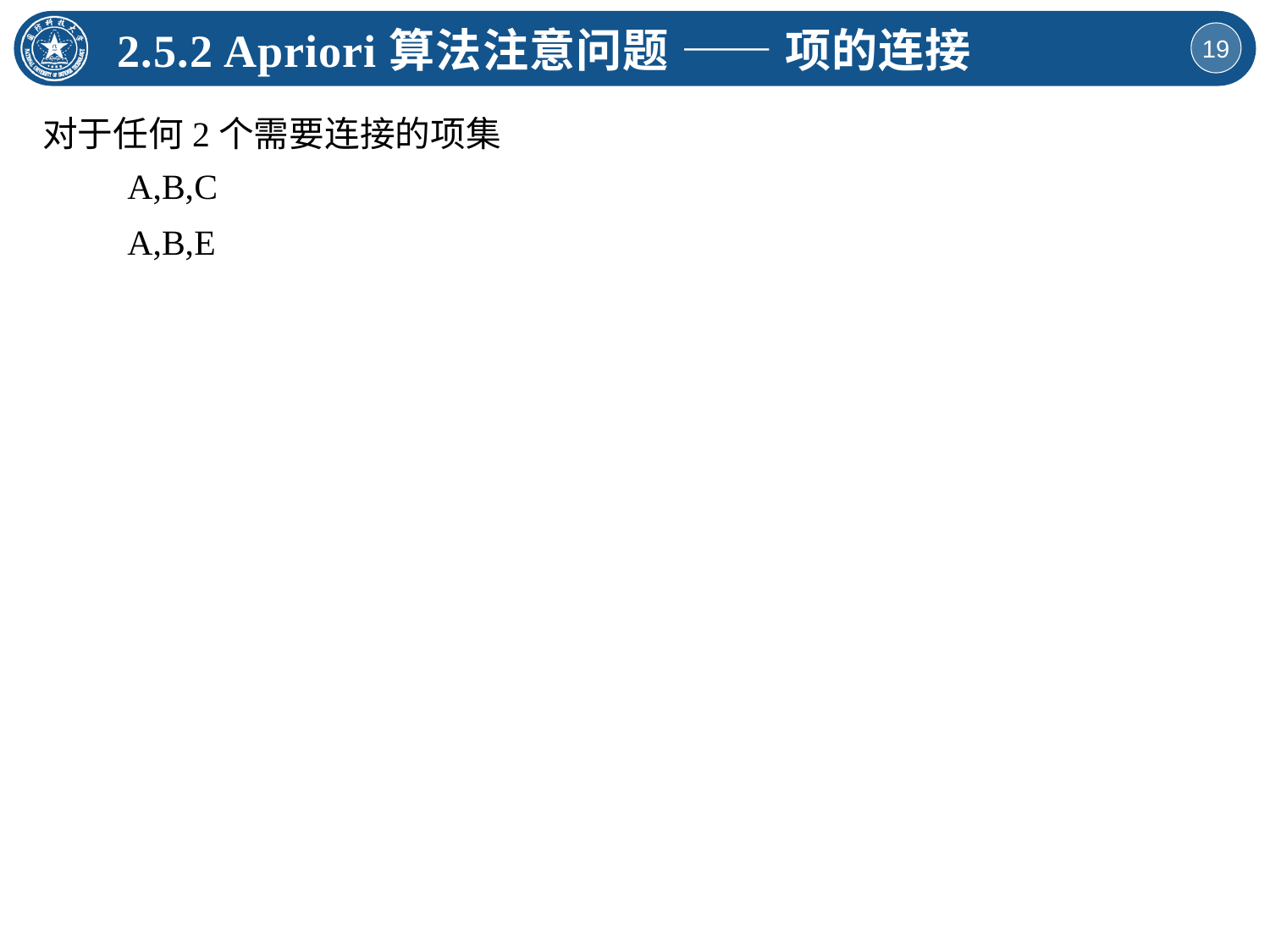

2.5.2 Apriori算法注意问题 —— 项的连接
对于任何2个需要连接的项集
A,B,C
A,B,E